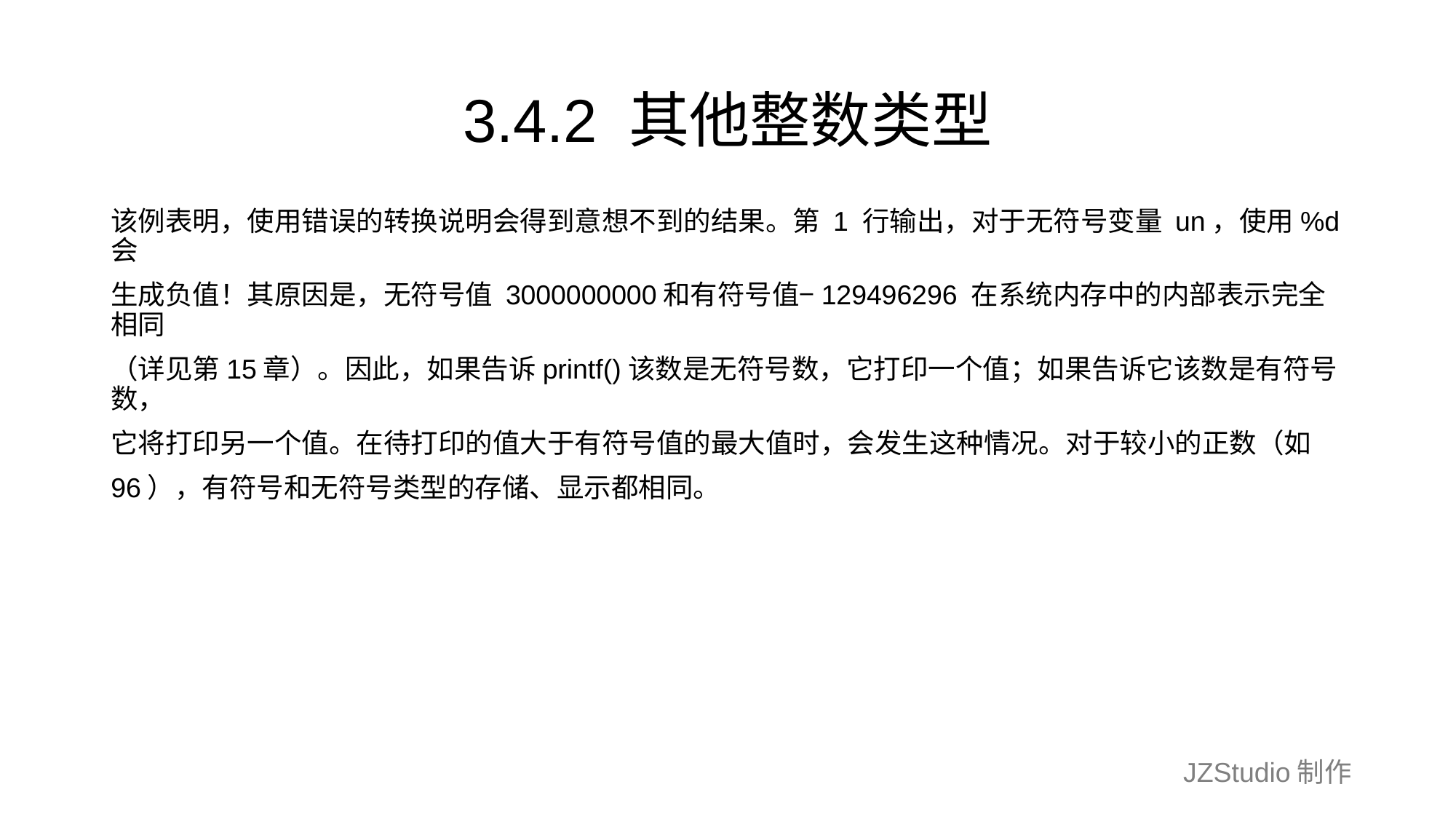

# 3.4.2 其他整数类型
该例表明，使用错误的转换说明会得到意想不到的结果。第 1 行输出，对于无符号变量 un，使用%d会
生成负值！其原因是，无符号值 3000000000和有符号值−129496296 在系统内存中的内部表示完全相同
（详见第15章）。因此，如果告诉printf()该数是无符号数，它打印一个值；如果告诉它该数是有符号数，
它将打印另一个值。在待打印的值大于有符号值的最大值时，会发生这种情况。对于较小的正数（如
96），有符号和无符号类型的存储、显示都相同。